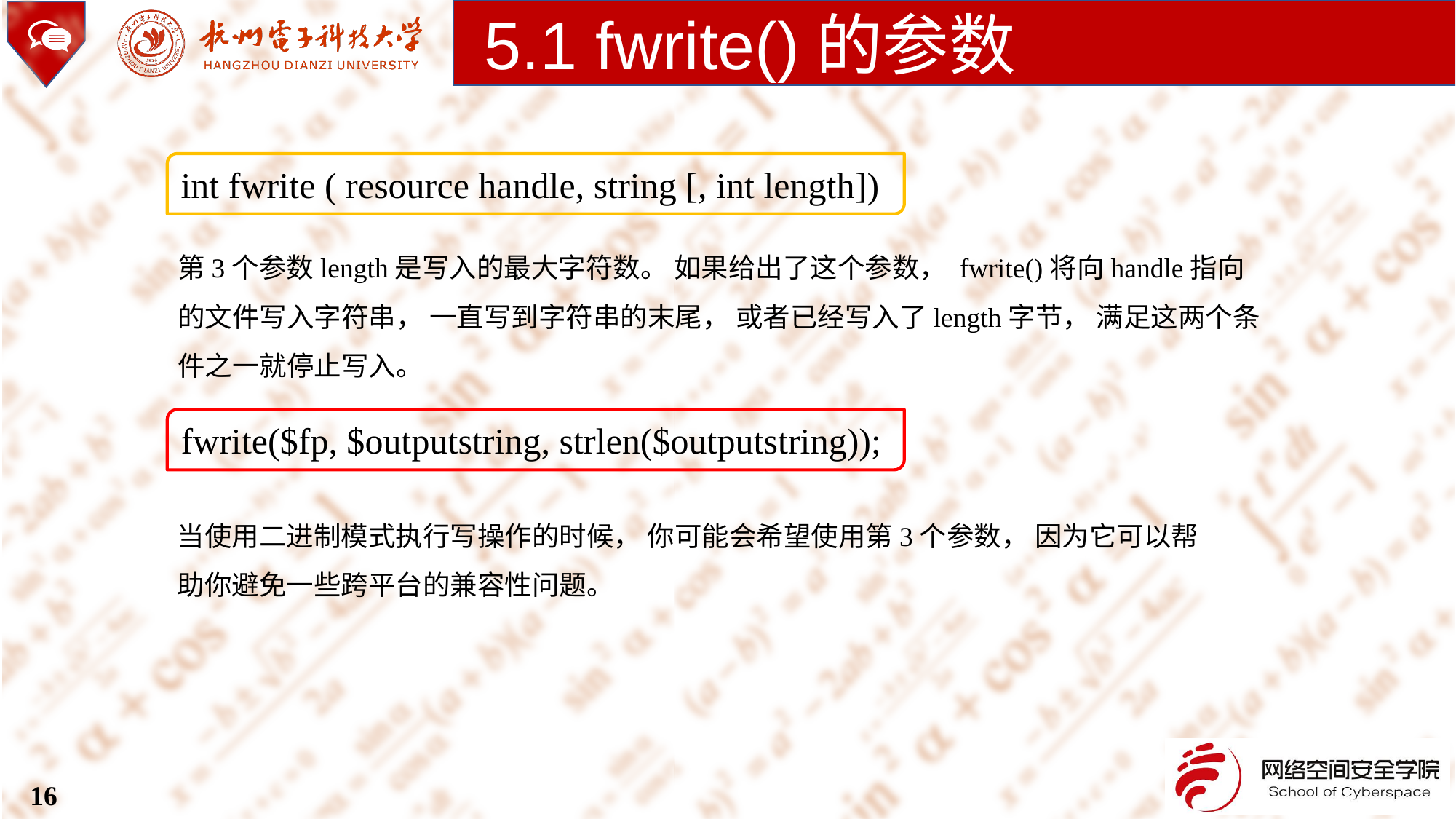

5.1 fwrite()的参数
int fwrite ( resource handle, string [, int length])
第3个参数length是写入的最大字符数。 如果给出了这个参数， fwrite()将向handle指向
的文件写入字符串， 一直写到字符串的末尾， 或者已经写入了length字节， 满足这两个条
件之一就停止写入。
fwrite($fp, $outputstring, strlen($outputstring));
当使用二进制模式执行写操作的时候， 你可能会希望使用第3个参数， 因为它可以帮
助你避免一些跨平台的兼容性问题。
16